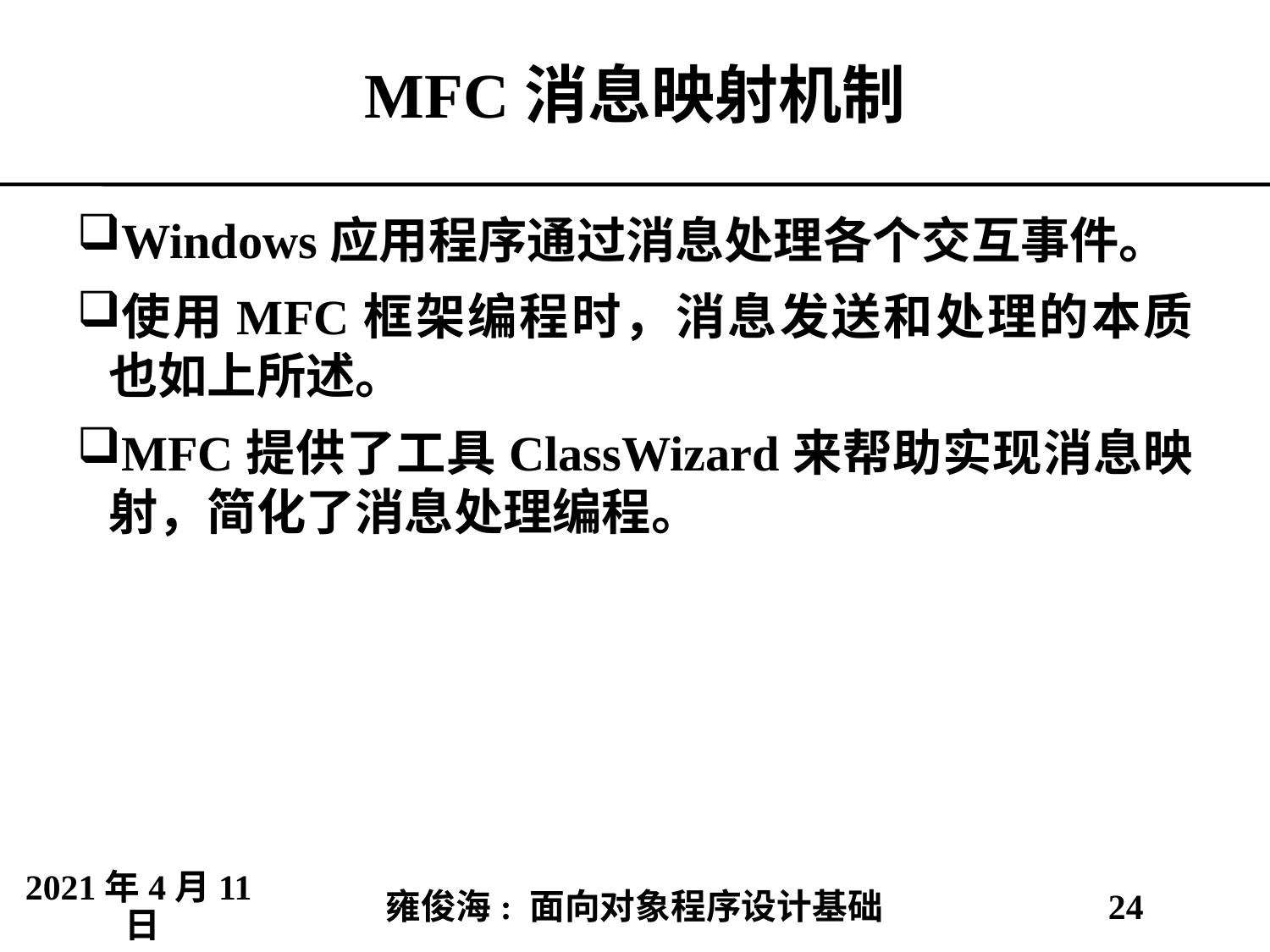

# MFC消息映射机制

Windows应用程序通过消息处理各个交互事件。
使用MFC框架编程时，消息发送和处理的本质也如上所述。
MFC提供了工具ClassWizard来帮助实现消息映射，简化了消息处理编程。
2021年4月11日
雍俊海: 面向对象程序设计基础
24